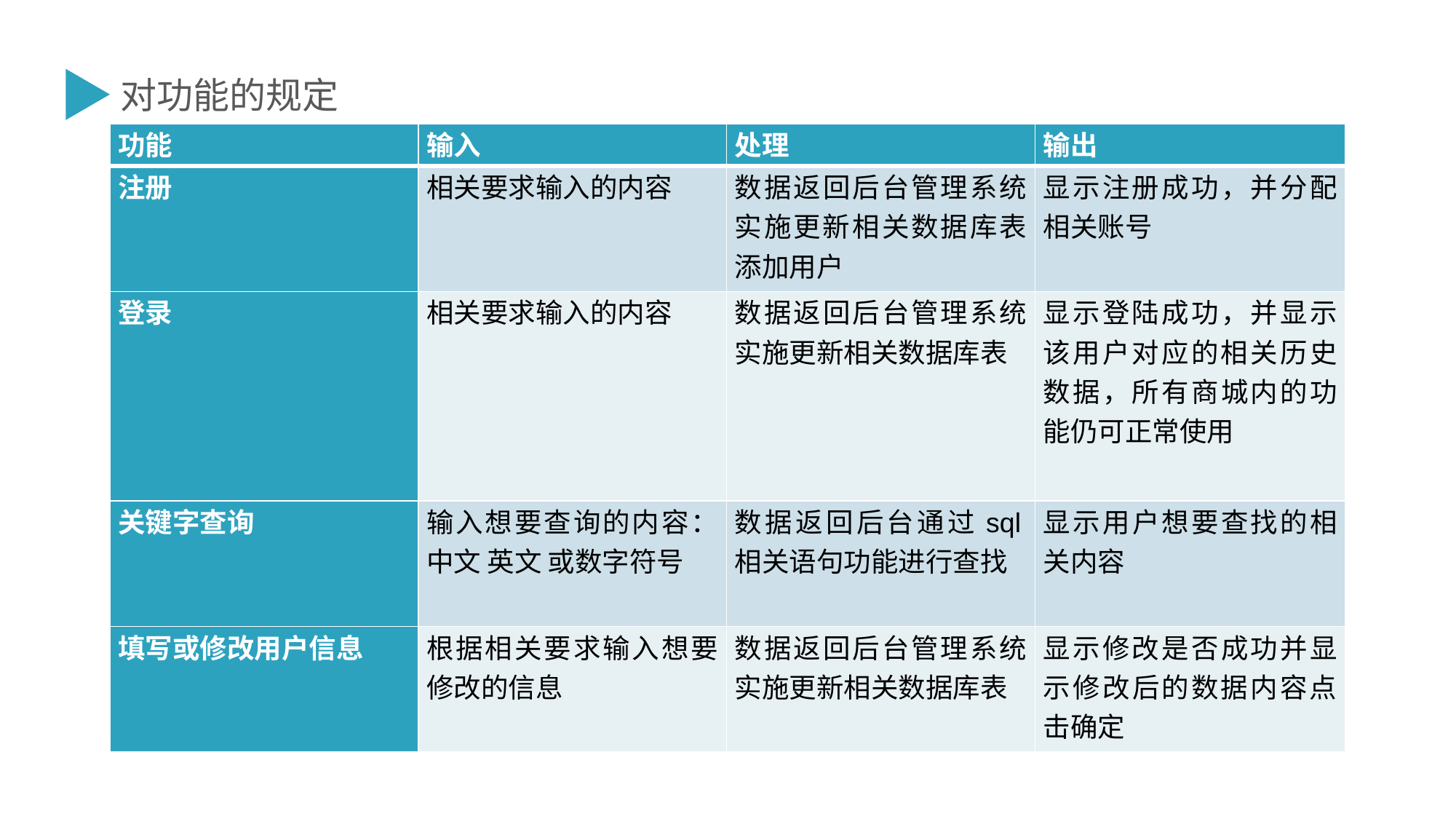

对功能的规定

| 功能 | 输入 | 处理 | 输出 |
| --- | --- | --- | --- |
| 注册 | 相关要求输入的内容 | 数据返回后台管理系统实施更新相关数据库表添加用户 | 显示注册成功，并分配相关账号 |
| 登录 | 相关要求输入的内容 | 数据返回后台管理系统实施更新相关数据库表 | 显示登陆成功，并显示该用户对应的相关历史数据，所有商城内的功能仍可正常使用 |
| 关键字查询 | 输入想要查询的内容：中文 英文 或数字符号 | 数据返回后台通过sql相关语句功能进行查找 | 显示用户想要查找的相关内容 |
| 填写或修改用户信息 | 根据相关要求输入想要修改的信息 | 数据返回后台管理系统实施更新相关数据库表 | 显示修改是否成功并显示修改后的数据内容点击确定 |